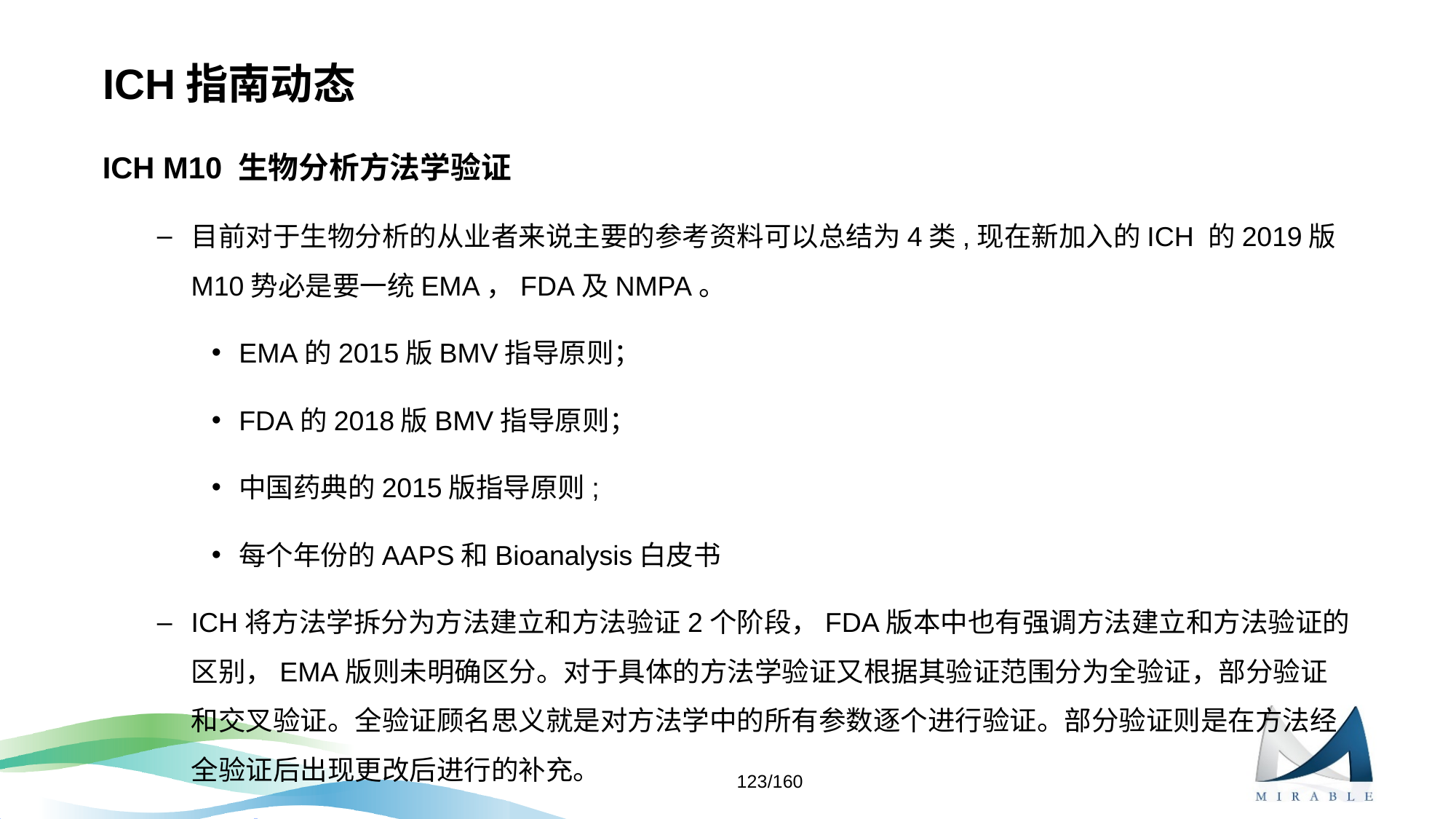

# ICH指南动态
ICH M10 生物分析方法学验证
目前对于生物分析的从业者来说主要的参考资料可以总结为4类,现在新加入的ICH 的2019版M10势必是要一统EMA，FDA及NMPA。
EMA的2015版BMV指导原则；
FDA的2018版BMV指导原则；
中国药典的2015版指导原则;
每个年份的AAPS和Bioanalysis白皮书
ICH将方法学拆分为方法建立和方法验证2个阶段，FDA版本中也有强调方法建立和方法验证的区别，EMA版则未明确区分。对于具体的方法学验证又根据其验证范围分为全验证，部分验证和交叉验证。全验证顾名思义就是对方法学中的所有参数逐个进行验证。部分验证则是在方法经全验证后出现更改后进行的补充。
123/160